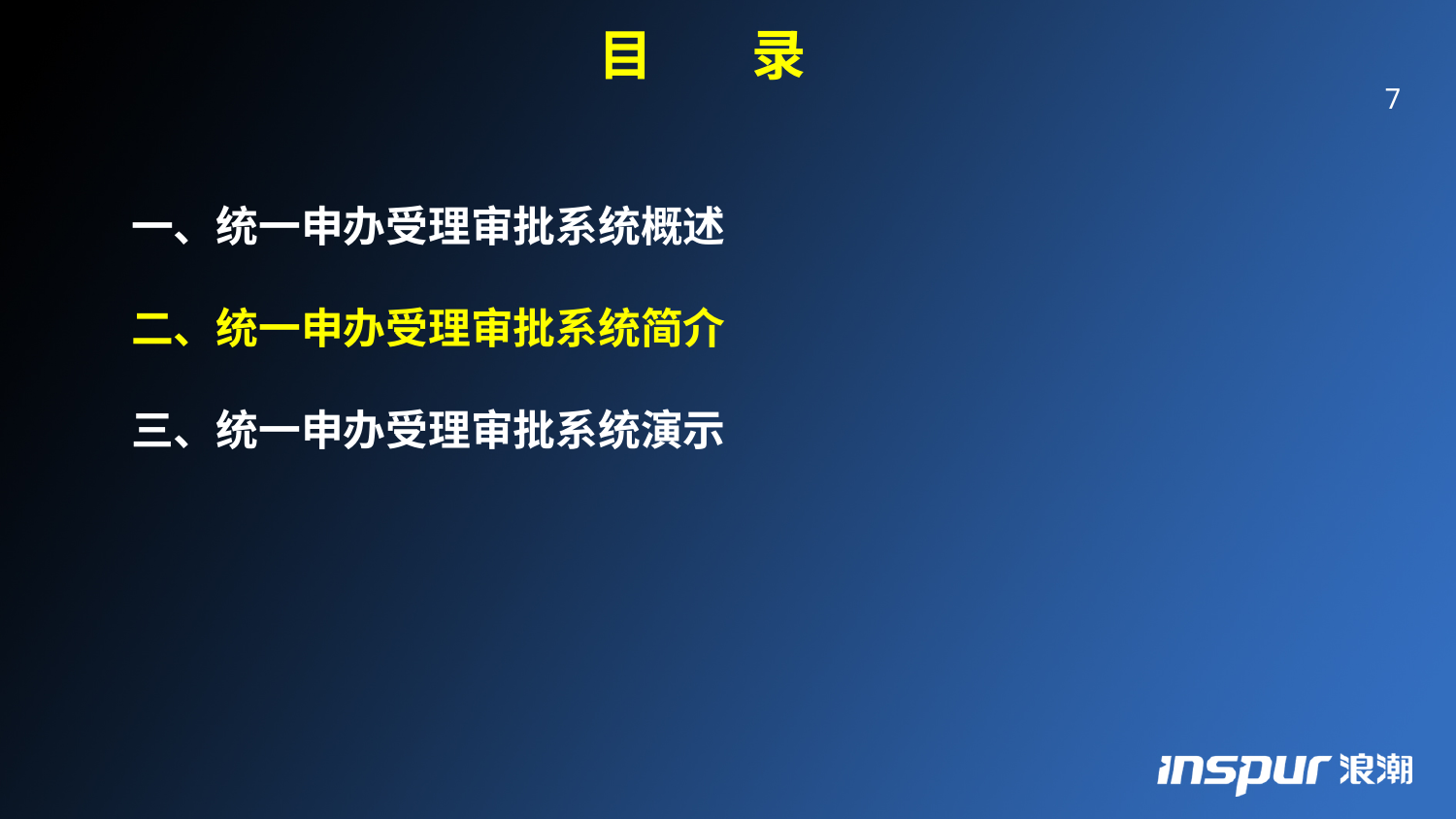

# 目        录
一、统一申办受理审批系统概述
二、统一申办受理审批系统简介
三、统一申办受理审批系统演示